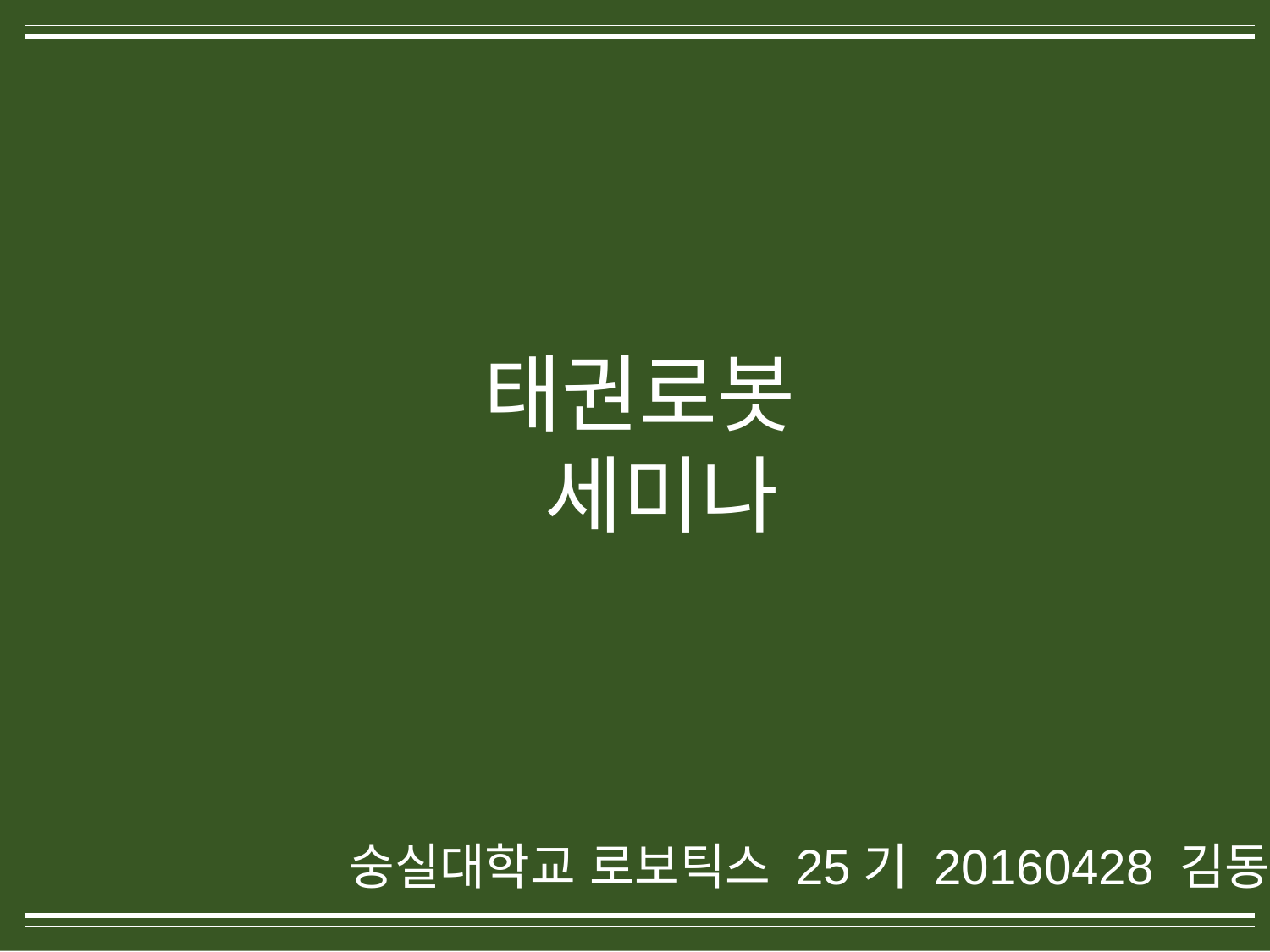

태권로봇
 세미나
숭실대학교 로보틱스 25기 20160428 김동현